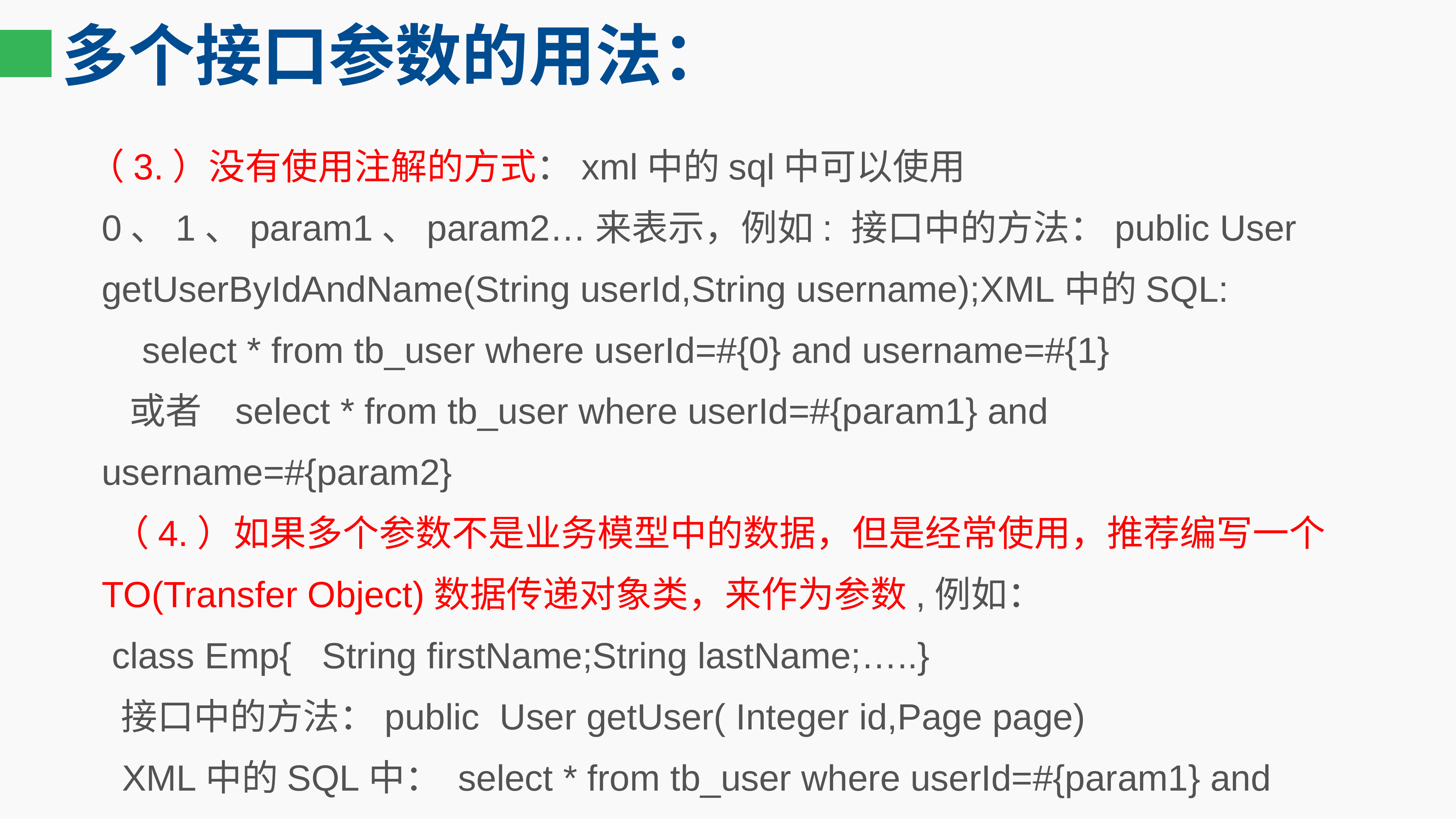

# 多个接口参数的用法：
 （3.）没有使用注解的方式：xml中的sql中可以使用0、1、param1、param2…来表示，例如: 接口中的方法：public User getUserByIdAndName(String userId,String username);XML中的SQL:
       select * from tb_user where userId=#{0} and username=#{1}
      或者   select * from tb_user where userId=#{param1} and username=#{param2}
    （4.）如果多个参数不是业务模型中的数据，但是经常使用，推荐编写一个TO(Transfer Object)数据传递对象类，来作为参数,例如：
    class Emp{   String firstName;String lastName;…..}
     接口中的方法：public  User getUser( Integer id,Page page)
     XML中的SQL中： select * from tb_user where userId=#{param1} and name=#{param2.lastName}